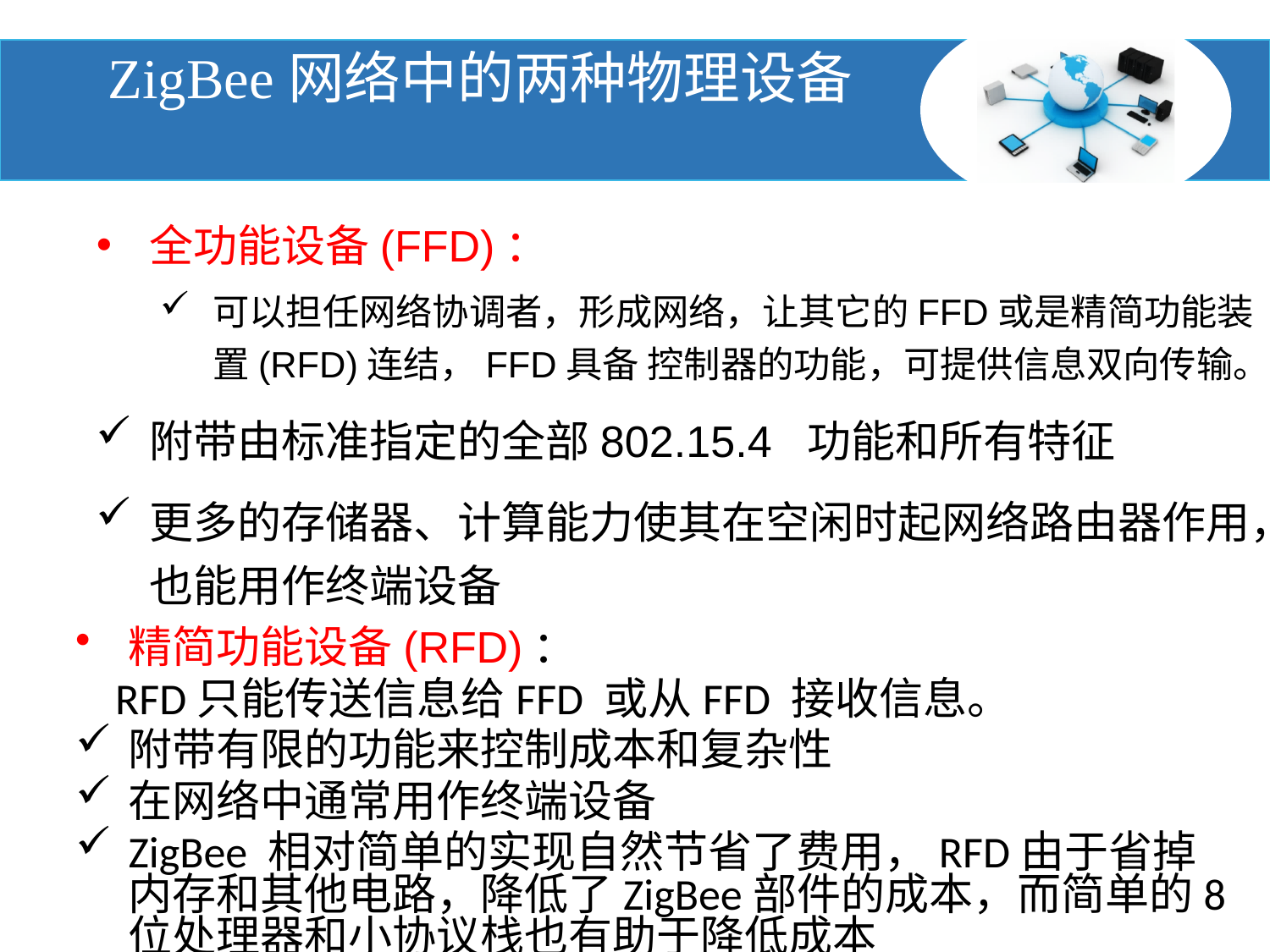

# ZigBee网络中的两种物理设备
全功能设备(FFD)：
可以担任网络协调者，形成网络，让其它的FFD或是精简功能装置(RFD)连结，FFD具备 控制器的功能，可提供信息双向传输。
附带由标准指定的全部802.15.4  功能和所有特征
更多的存储器、计算能力使其在空闲时起网络路由器作用，也能用作终端设备

精简功能设备(RFD)：
    RFD只能传送信息给FFD 或从FFD 接收信息。
附带有限的功能来控制成本和复杂性
在网络中通常用作终端设备
ZigBee 相对简单的实现自然节省了费用，RFD由于省掉内存和其他电路，降低了ZigBee部件的成本，而简单的8位处理器和小协议栈也有助于降低成本